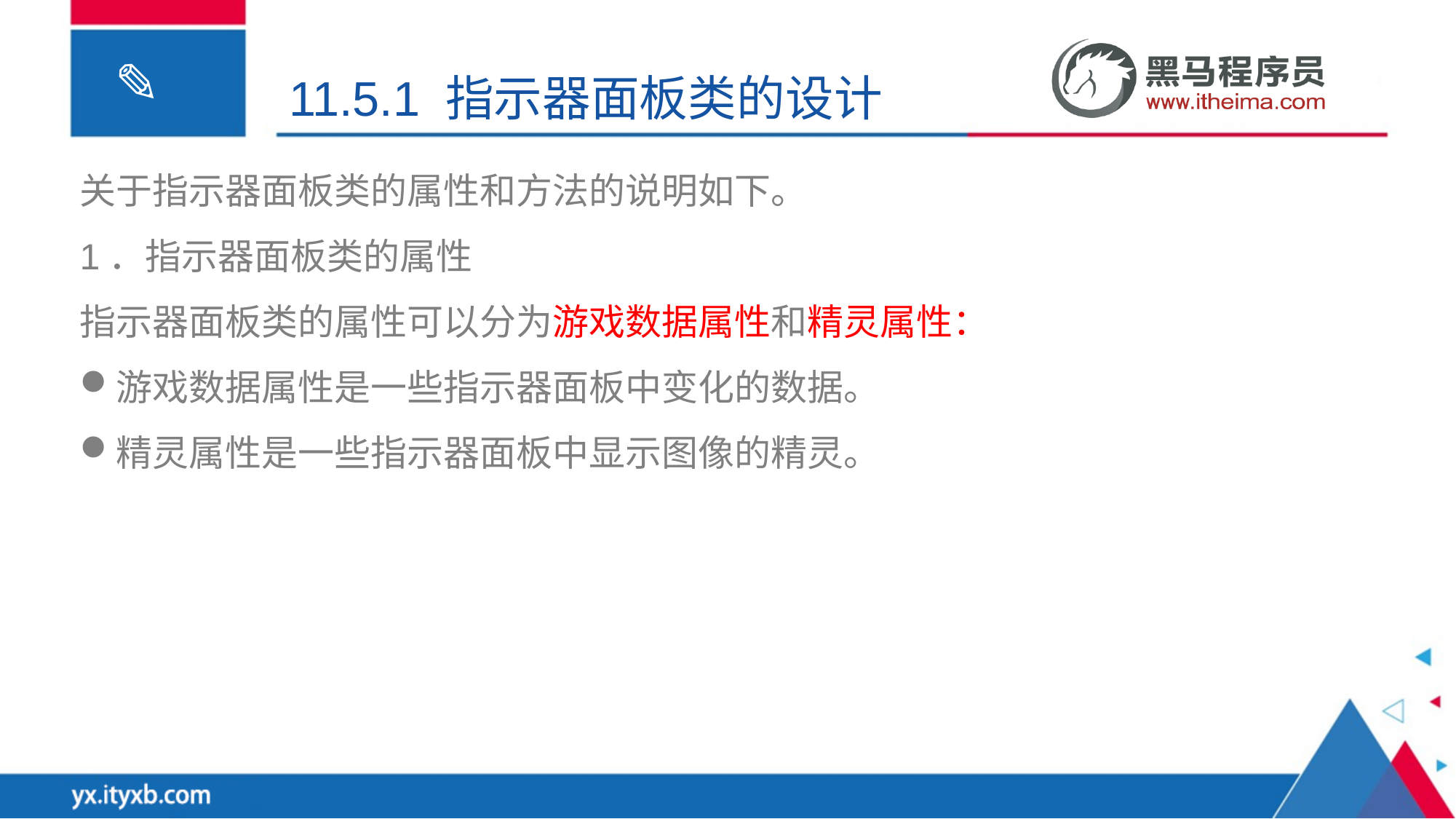

11.5.1 指示器面板类的设计
关于指示器面板类的属性和方法的说明如下。
1．指示器面板类的属性
指示器面板类的属性可以分为游戏数据属性和精灵属性：
游戏数据属性是一些指示器面板中变化的数据。
精灵属性是一些指示器面板中显示图像的精灵。